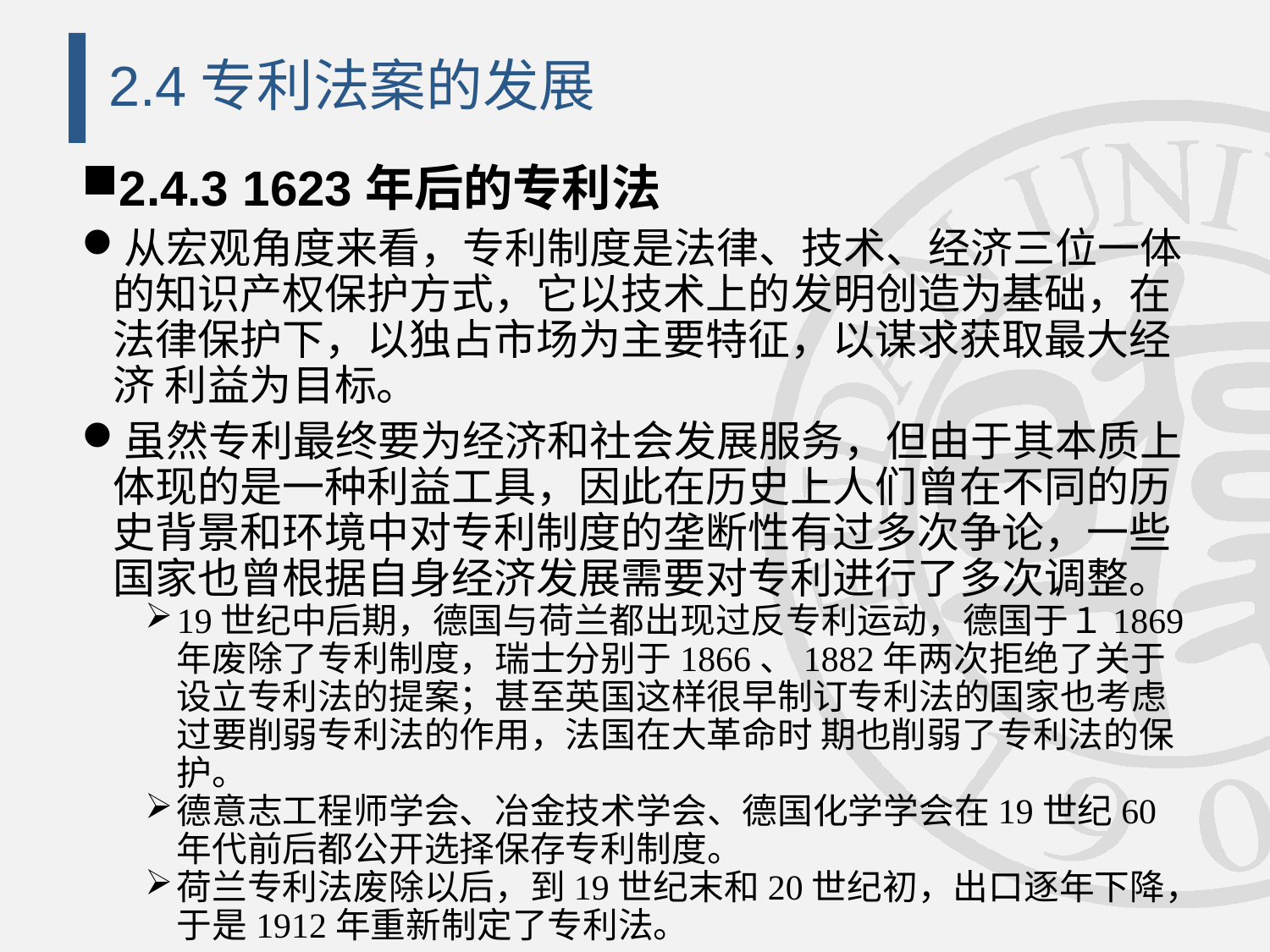

# 2.4专利法案的发展
2.4.3 1623年后的专利法
从宏观角度来看，专利制度是法律、技术、经济三位一体的知识产权保护方式，它以技术上的发明创造为基础，在法律保护下，以独占市场为主要特征，以谋求获取最大经济 利益为目标。
虽然专利最终要为经济和社会发展服务，但由于其本质上体现的是一种利益工具，因此在历史上人们曾在不同的历史背景和环境中对专利制度的垄断性有过多次争论，一些国家也曾根据自身经济发展需要对专利进行了多次调整。
19世纪中后期，德国与荷兰都出现过反专利运动，德国于１1869年废除了专利制度，瑞士分别于1866、1882年两次拒绝了关于设立专利法的提案；甚至英国这样很早制订专利法的国家也考虑过要削弱专利法的作用，法国在大革命时 期也削弱了专利法的保护。
德意志工程师学会、冶金技术学会、德国化学学会在19世纪60年代前后都公开选择保存专利制度。
荷兰专利法废除以后，到19世纪末和20世纪初，出口逐年下降，于是1912年重新制定了专利法。